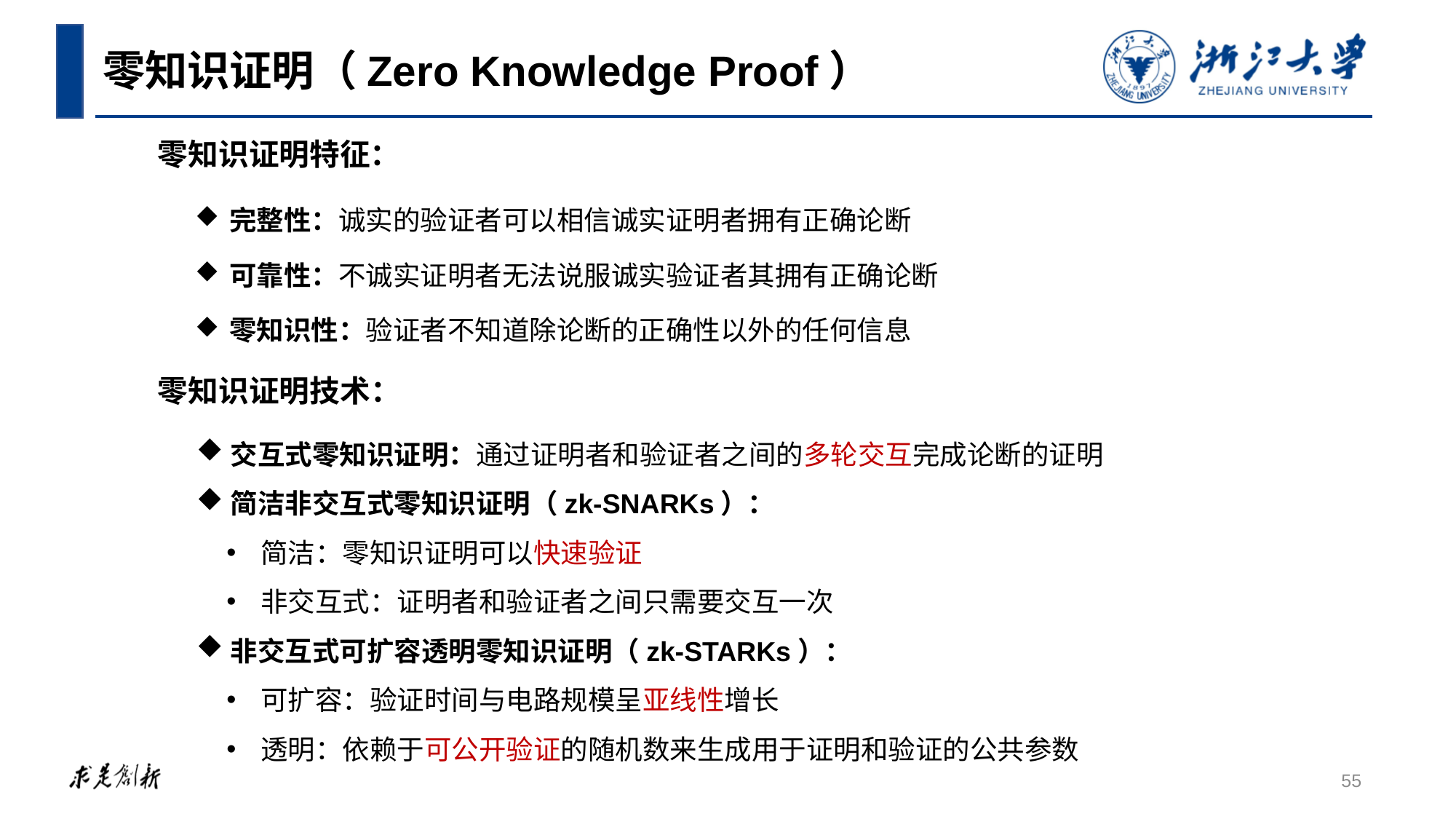

零知识证明（Zero Knowledge Proof）

零知识证明特征：

完整性：诚实的验证者可以相信诚实证明者拥有正确论断
可靠性：不诚实证明者无法说服诚实验证者其拥有正确论断
零知识性：验证者不知道除论断的正确性以外的任何信息
零知识证明技术：
交互式零知识证明：通过证明者和验证者之间的多轮交互完成论断的证明
简洁非交互式零知识证明（zk-SNARKs）：
简洁：零知识证明可以快速验证
非交互式：证明者和验证者之间只需要交互一次
非交互式可扩容透明零知识证明（zk-STARKs）：
可扩容：验证时间与电路规模呈亚线性增长
透明：依赖于可公开验证的随机数来生成用于证明和验证的公共参数
55